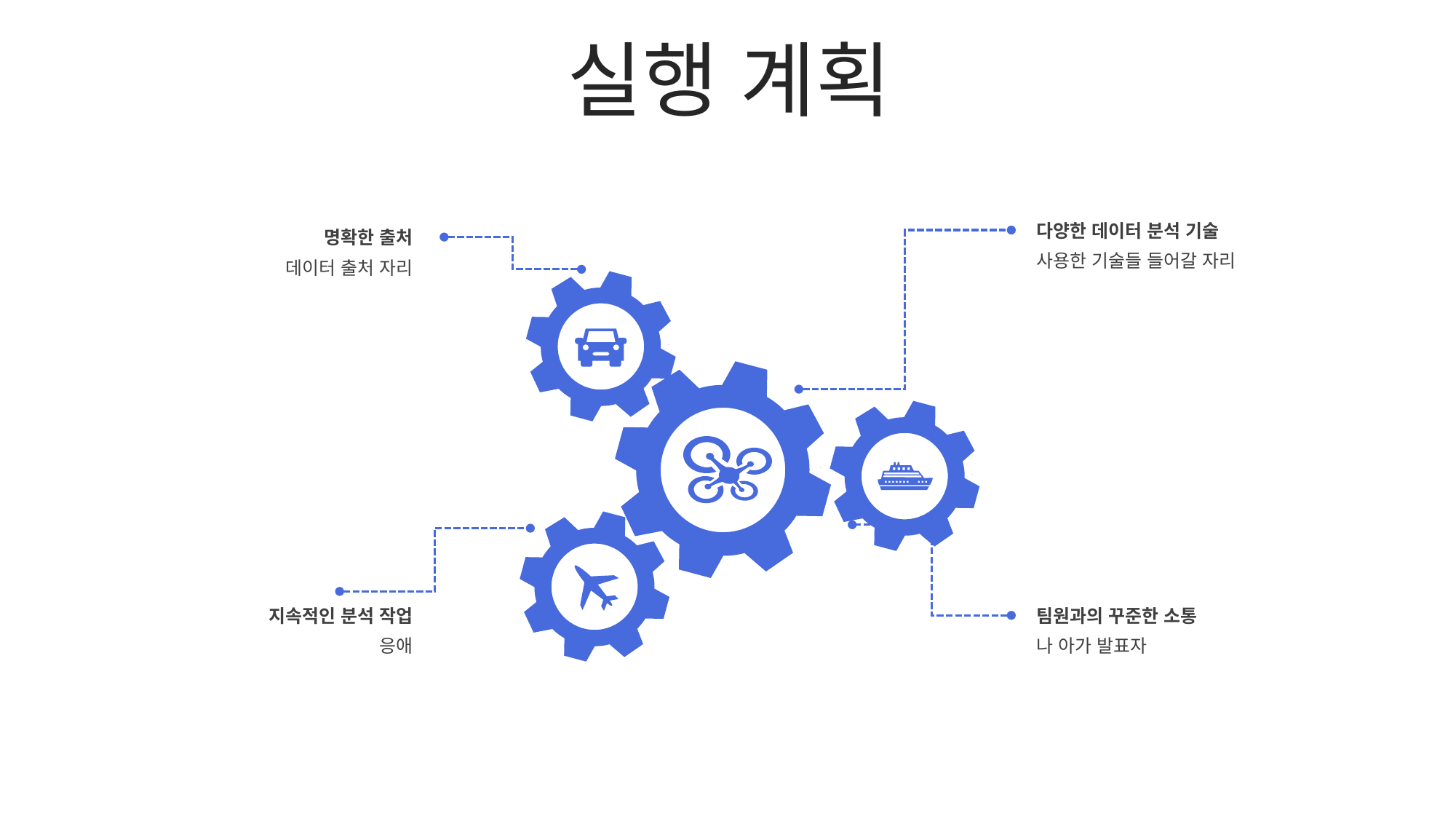

실행 계획
다양한 데이터 분석 기술
사용한 기술들 들어갈 자리
명확한 출처
데이터 출처 자리

지속적인 분석 작업
응애
팀원과의 꾸준한 소통
나 아가 발표자